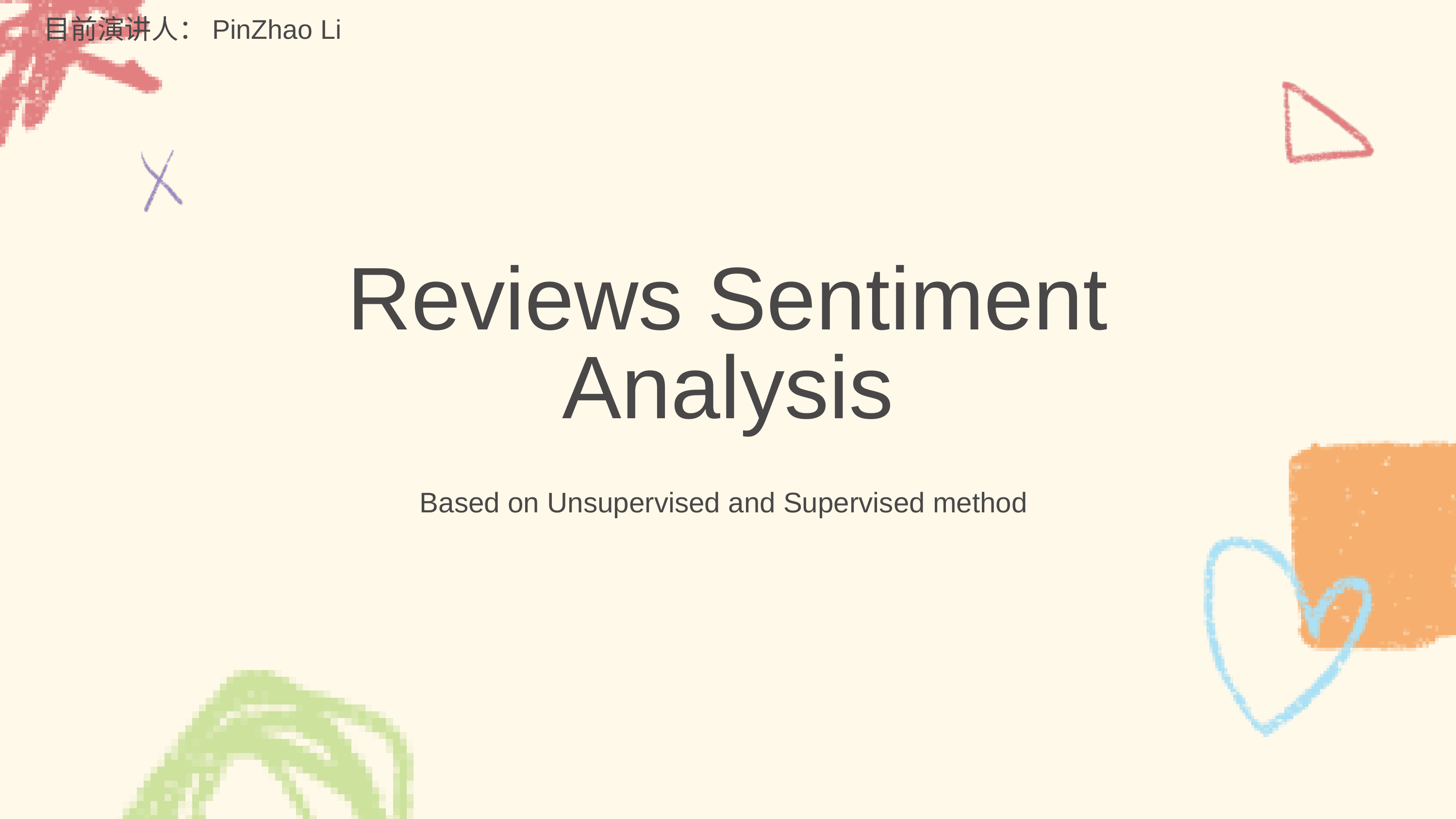

目前演讲人：PinZhao Li

Reviews Sentiment Analysis
Based on Unsupervised and Supervised method